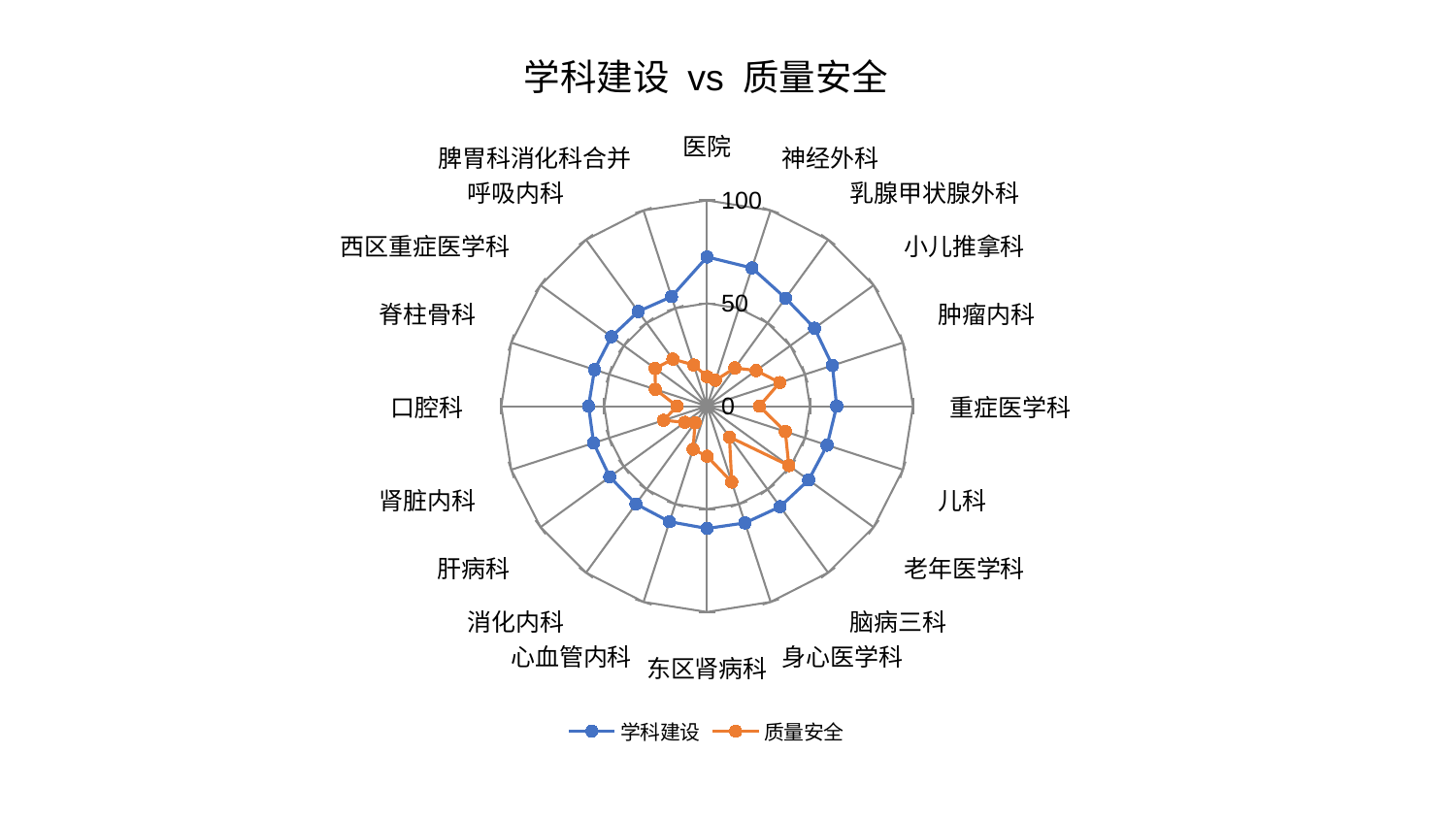

### Chart: 学科建设 vs 质量安全

| Category | 学科建设 | 质量安全 |
|---|---|---|
| 医院 | 72.51864463555009 | 14.370257574885136 |
| 神经外科 | 70.60723401379752 | 13.248533960792638 |
| 乳腺甲状腺外科 | 64.87429044622988 | 22.98414462106921 |
| 小儿推拿科 | 64.51681511906881 | 29.48510064370788 |
| 肿瘤内科 | 63.99545682777716 | 37.14512910441274 |
| 重症医学科 | 62.96690803068102 | 25.387795204788944 |
| 儿科 | 61.330125201770535 | 39.972910787463846 |
| 老年医学科 | 60.992028575827064 | 49.089216686468816 |
| 脑病三科 | 60.36348611301669 | 18.491126699473057 |
| 身心医学科 | 59.65029310593578 | 38.77283508899379 |
| 东区肾病科 | 59.43559508689973 | 24.350752138845866 |
| 心血管内科 | 59.02701245395086 | 21.99994870809487 |
| 消化内科 | 58.7623131727925 | 9.9585559360626 |
| 肝病科 | 58.433449625521575 | 13.366517856450065 |
| 肾脏内科 | 57.94838873542376 | 22.243848261023203 |
| 口腔科 | 57.57451450084834 | 14.579365875881743 |
| 脊柱骨科 | 57.50011830303458 | 26.426225852744164 |
| 西区重症医学科 | 57.424365197036344 | 31.21742637463558 |
| 呼吸内科 | 56.91085503356451 | 28.27286524184409 |
| 脾胃科消化科合并 | 55.963434913508536 | 21.093302059444195 |
14